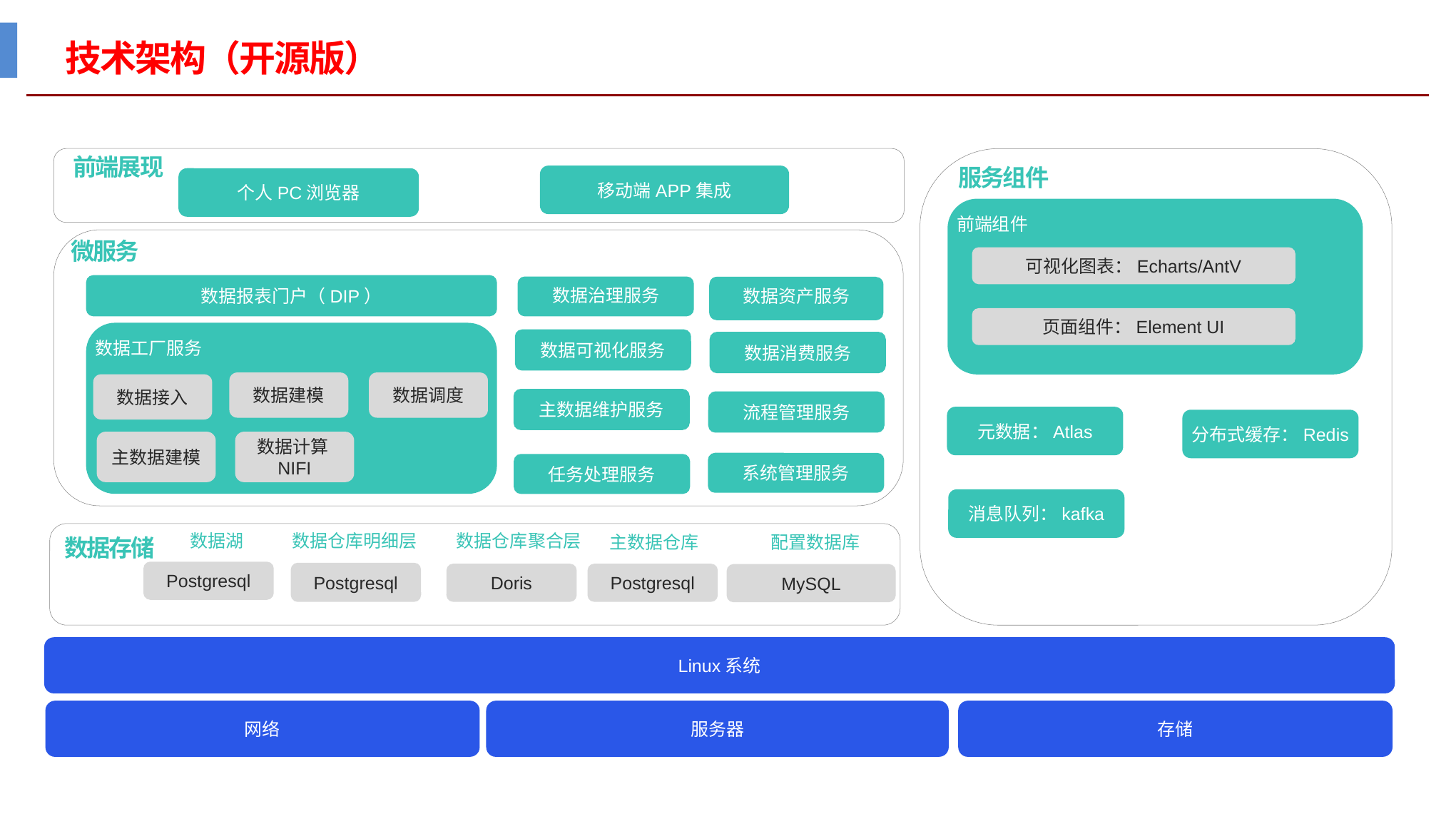

# 技术架构（开源版）

前端展现

服务组件
移动端APP集成
个人PC浏览器
前端组件
微服务

可视化图表：Echarts/AntV
数据报表门户（DIP）
数据治理服务
数据资产服务
页面组件：Element UI
数据工厂服务
数据建模
数据调度
数据接入
数据可视化服务
数据消费服务
主数据维护服务
流程管理服务
元数据：Atlas
分布式缓存：Redis
主数据建模
数据计算NIFI
系统管理服务
任务处理服务
消息队列：kafka

数据仓库明细层
数据仓库聚合层
数据湖
配置数据库
主数据仓库
数据存储
Postgresql
Postgresql
Doris
Postgresql
MySQL
Linux系统
网络
服务器
存储